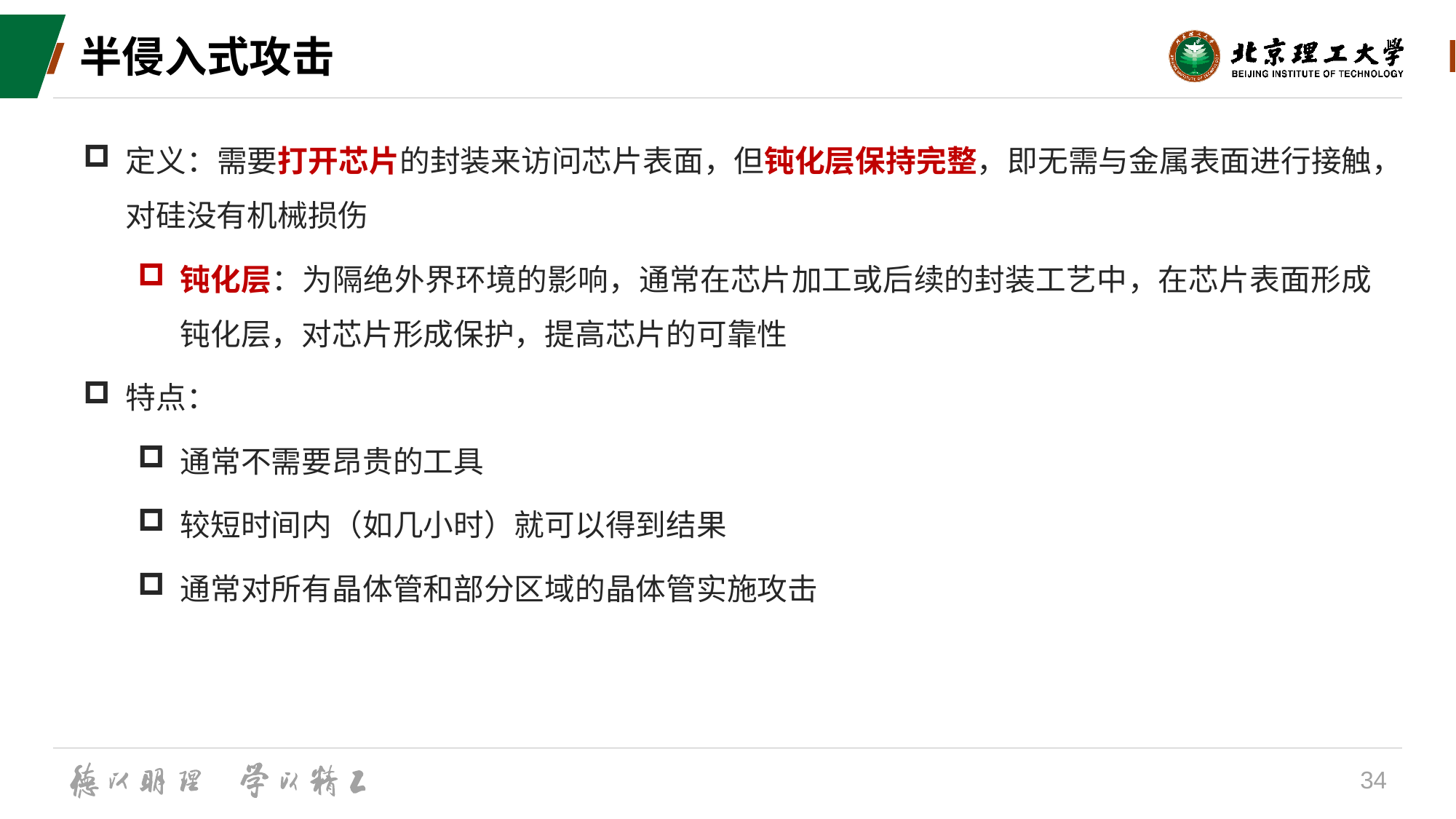

# 半侵入式攻击
定义：需要打开芯片的封装来访问芯片表面，但钝化层保持完整，即无需与金属表面进行接触，对硅没有机械损伤
钝化层：为隔绝外界环境的影响，通常在芯片加工或后续的封装工艺中，在芯片表面形成钝化层，对芯片形成保护，提高芯片的可靠性
特点：
通常不需要昂贵的工具
较短时间内（如几小时）就可以得到结果
通常对所有晶体管和部分区域的晶体管实施攻击